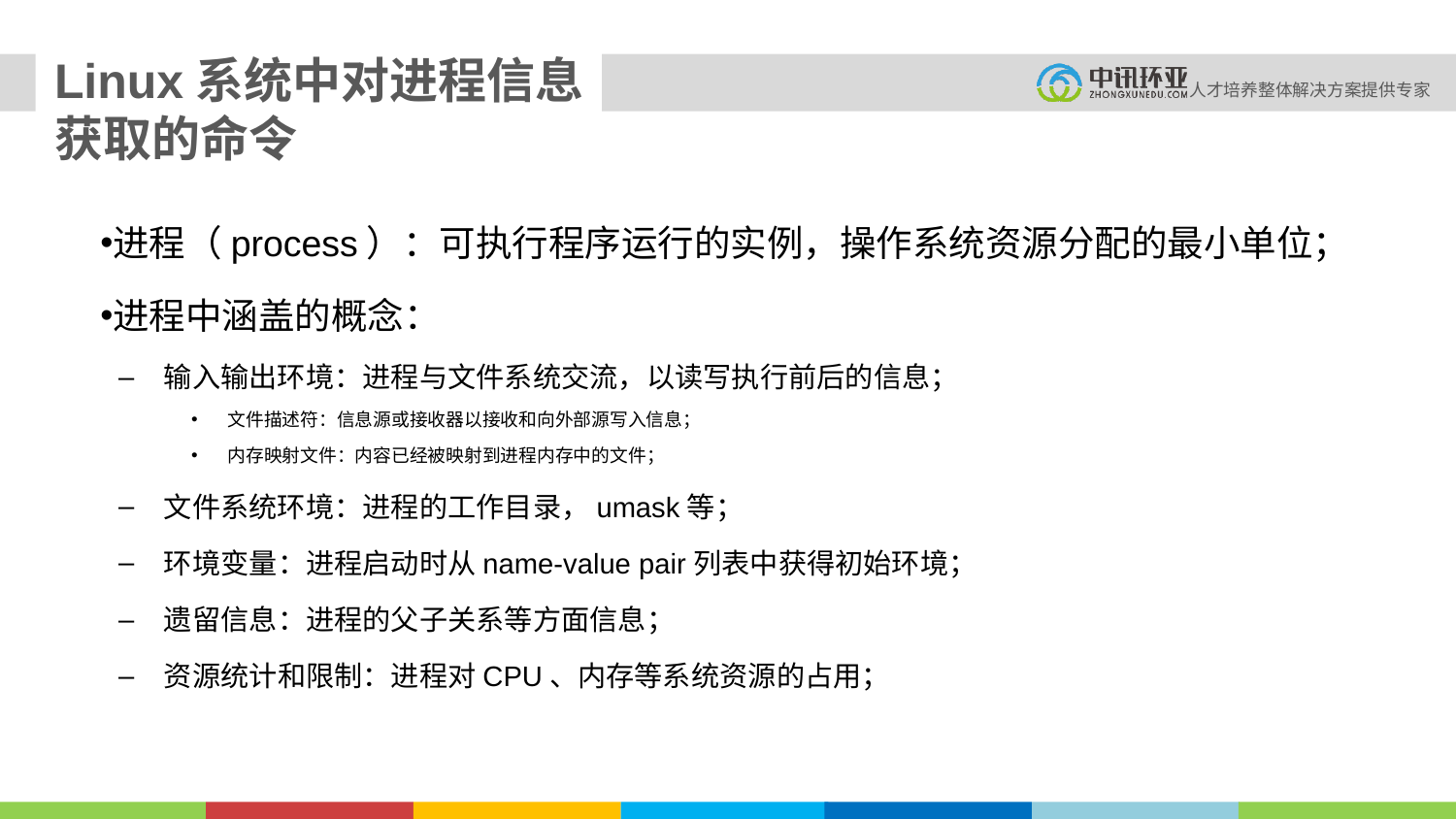

Linux系统中对进程信息获取的命令
进程（process）：可执行程序运行的实例，操作系统资源分配的最小单位；
进程中涵盖的概念：
输入输出环境：进程与文件系统交流，以读写执行前后的信息；
文件描述符：信息源或接收器以接收和向外部源写入信息；
内存映射文件：内容已经被映射到进程内存中的文件；
文件系统环境：进程的工作目录，umask等；
环境变量：进程启动时从name-value pair列表中获得初始环境；
遗留信息：进程的父子关系等方面信息；
资源统计和限制：进程对CPU、内存等系统资源的占用；